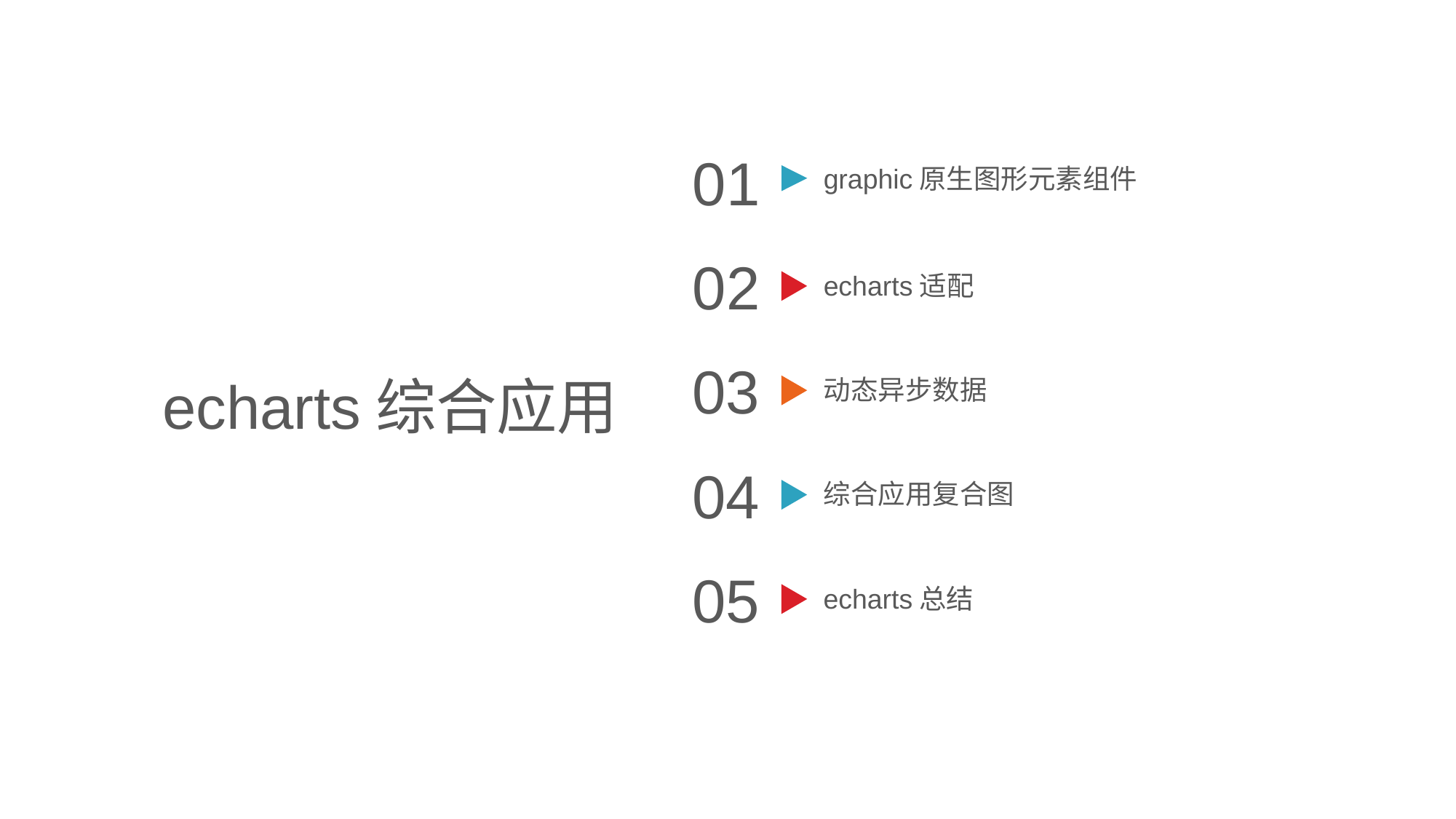

01
graphic原生图形元素组件

02
echarts适配

03
动态异步数据

echarts综合应用
04
综合应用复合图

05
echarts总结